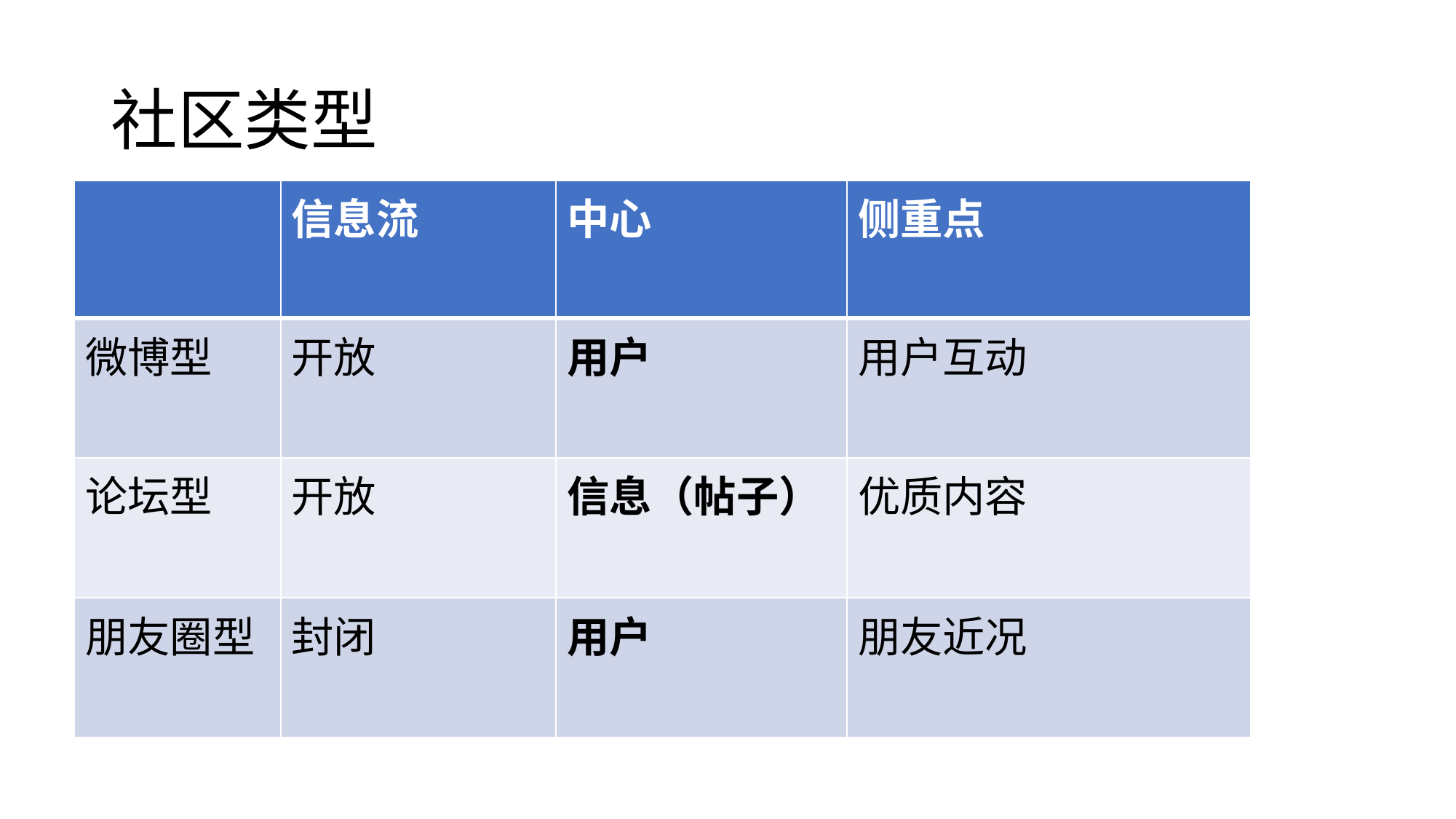

# 社区类型
|  | 信息流 | 中心 | 侧重点 |
| --- | --- | --- | --- |
| 微博型 | 开放 | 用户 | 用户互动 |
| 论坛型 | 开放 | 信息（帖子） | 优质内容 |
| 朋友圈型 | 封闭 | 用户 | 朋友近况 |